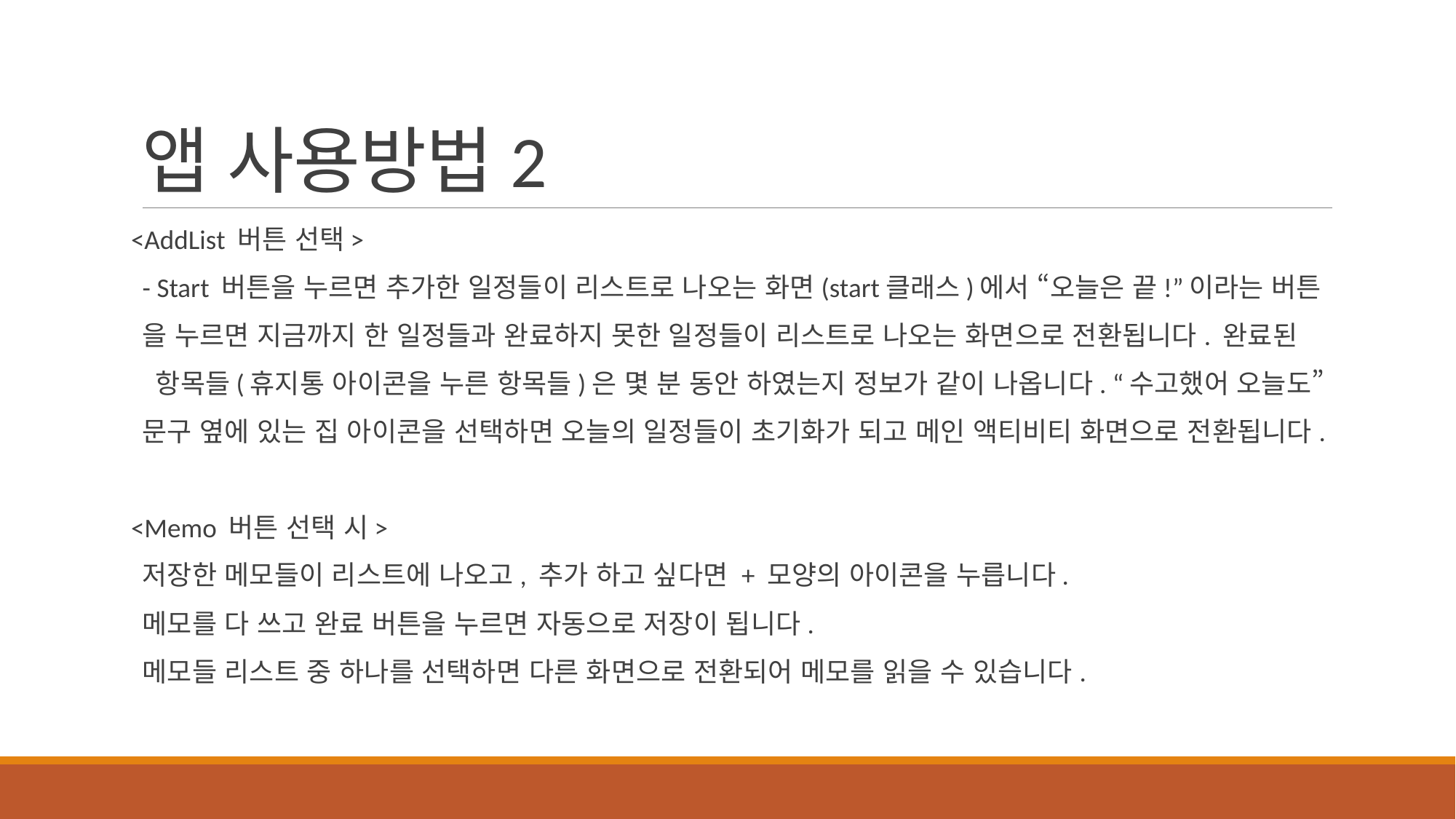

# 앱 사용방법2
<AddList 버튼 선택>
- Start 버튼을 누르면 추가한 일정들이 리스트로 나오는 화면(start클래스)에서 “오늘은 끝!”이라는 버튼
을 누르면 지금까지 한 일정들과 완료하지 못한 일정들이 리스트로 나오는 화면으로 전환됩니다. 완료된
 항목들(휴지통 아이콘을 누른 항목들)은 몇 분 동안 하였는지 정보가 같이 나옵니다. “수고했어 오늘도”
문구 옆에 있는 집 아이콘을 선택하면 오늘의 일정들이 초기화가 되고 메인 액티비티 화면으로 전환됩니다.

<Memo 버튼 선택 시>
저장한 메모들이 리스트에 나오고, 추가 하고 싶다면 + 모양의 아이콘을 누릅니다.
메모를 다 쓰고 완료 버튼을 누르면 자동으로 저장이 됩니다.
메모들 리스트 중 하나를 선택하면 다른 화면으로 전환되어 메모를 읽을 수 있습니다.